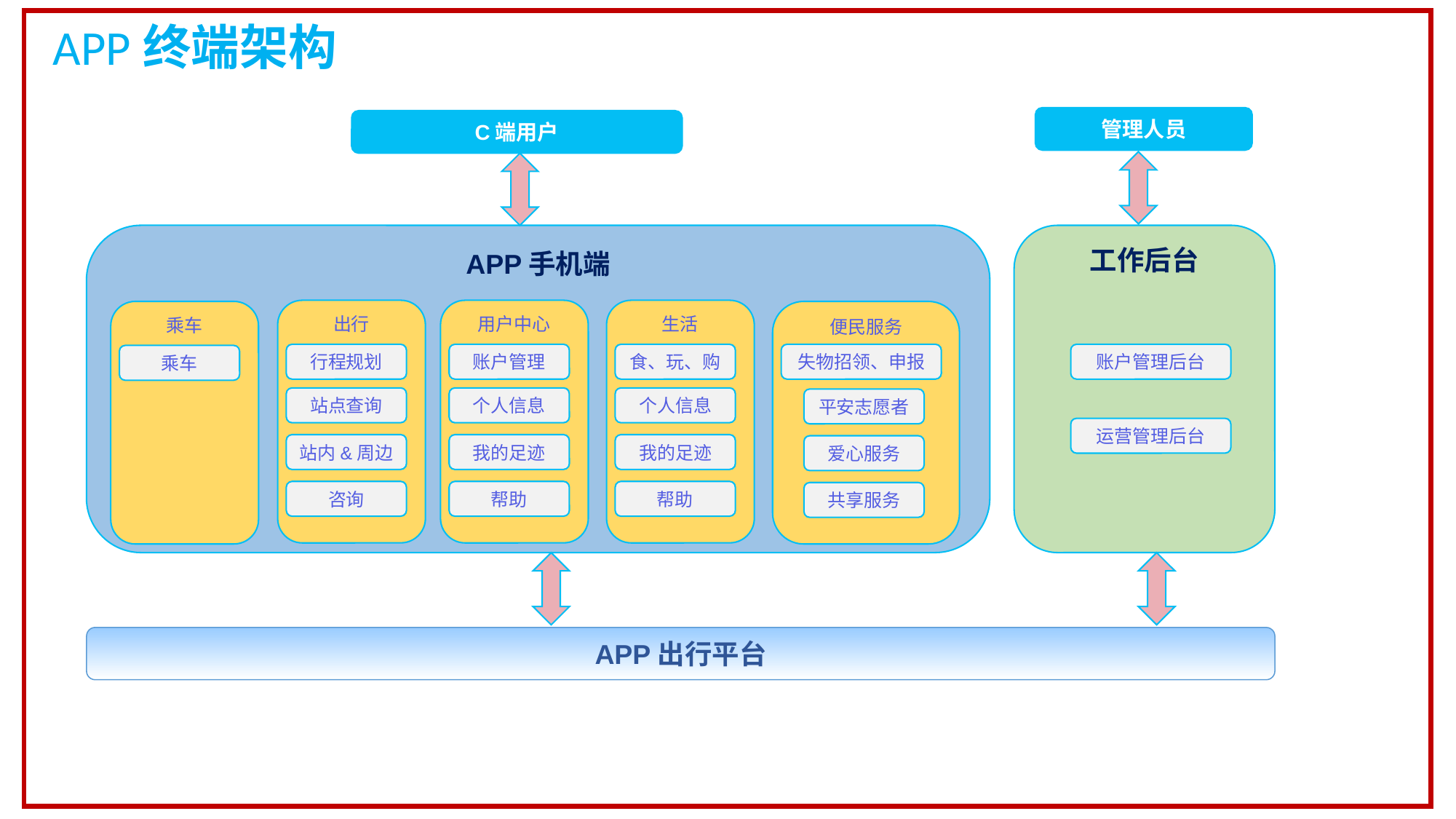

APP终端架构
管理人员
C端用户

APP手机端
工作后台
出行
用户中心
生活
乘车
便民服务
行程规划
账户管理
食、玩、购
失物招领、申报
账户管理后台
乘车
站点查询
个人信息
个人信息
平安志愿者
运营管理后台
站内&周边
我的足迹
我的足迹
爱心服务
咨询
帮助
帮助
共享服务

APP出行平台